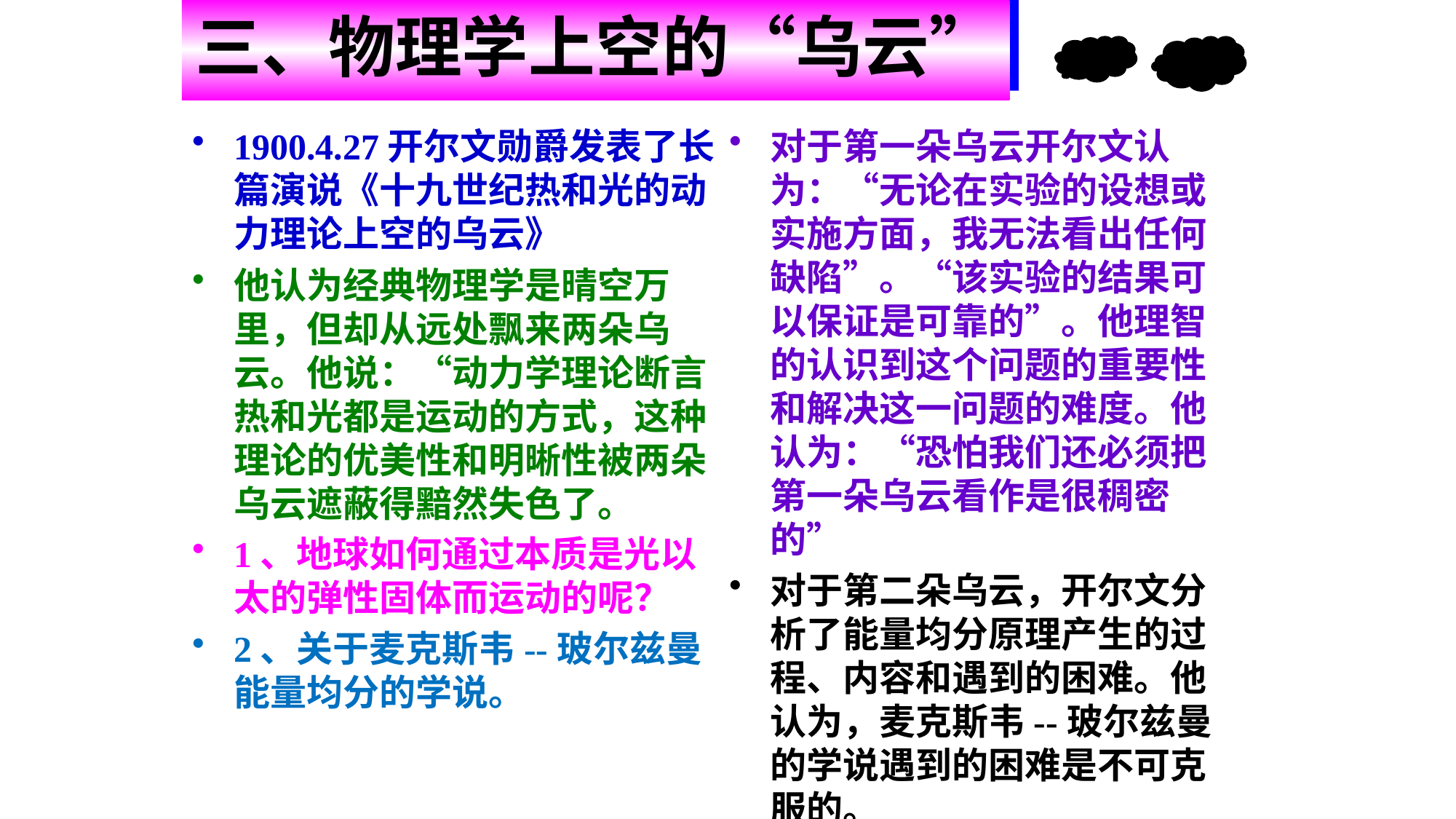

三、物理学上空的“乌云”

1900.4.27开尔文勋爵发表了长篇演说《十九世纪热和光的动力理论上空的乌云》
他认为经典物理学是晴空万里，但却从远处飘来两朵乌云。他说：“动力学理论断言热和光都是运动的方式，这种理论的优美性和明晰性被两朵乌云遮蔽得黯然失色了。
1、地球如何通过本质是光以太的弹性固体而运动的呢？
2、关于麦克斯韦--玻尔兹曼能量均分的学说。
对于第一朵乌云开尔文认为：“无论在实验的设想或实施方面，我无法看出任何缺陷”。“该实验的结果可以保证是可靠的”。他理智的认识到这个问题的重要性和解决这一问题的难度。他认为：“恐怕我们还必须把第一朵乌云看作是很稠密的”
对于第二朵乌云，开尔文分析了能量均分原理产生的过程、内容和遇到的困难。他认为，麦克斯韦--玻尔兹曼的学说遇到的困难是不可克服的。